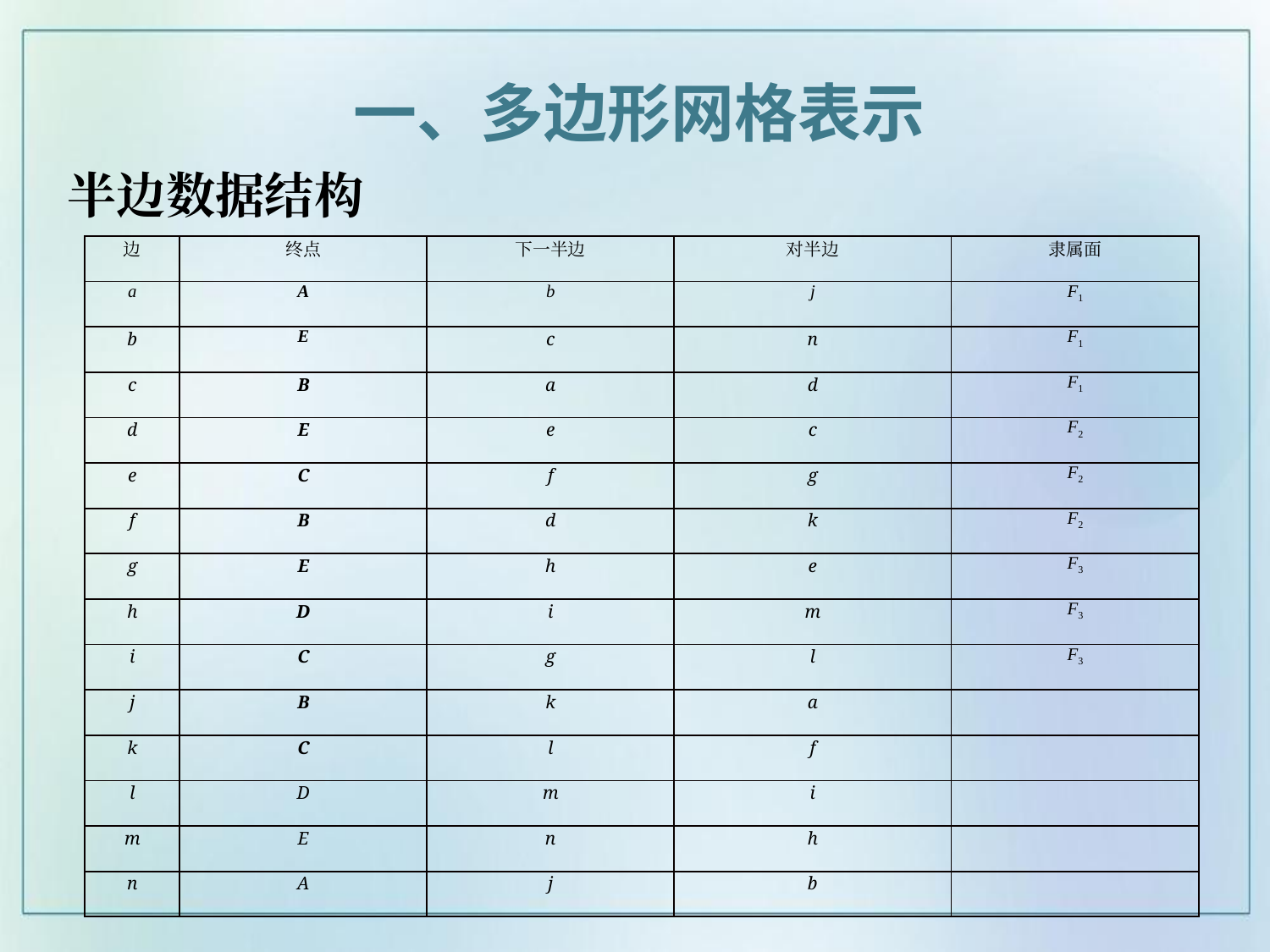

一、多边形网格表示
# 半边数据结构
| 边 | 终点 | 下一半边 | 对半边 | 隶属面 |
| --- | --- | --- | --- | --- |
| a | A | b | j | F1 |
| b | E | c | n | F1 |
| c | B | a | d | F1 |
| d | E | e | c | F2 |
| e | C | f | g | F2 |
| f | B | d | k | F2 |
| g | E | h | e | F3 |
| h | D | i | m | F3 |
| i | C | g | l | F3 |
| j | B | k | a |  |
| k | C | l | f |  |
| l | D | m | i |  |
| m | E | n | h |  |
| n | A | j | b |  |